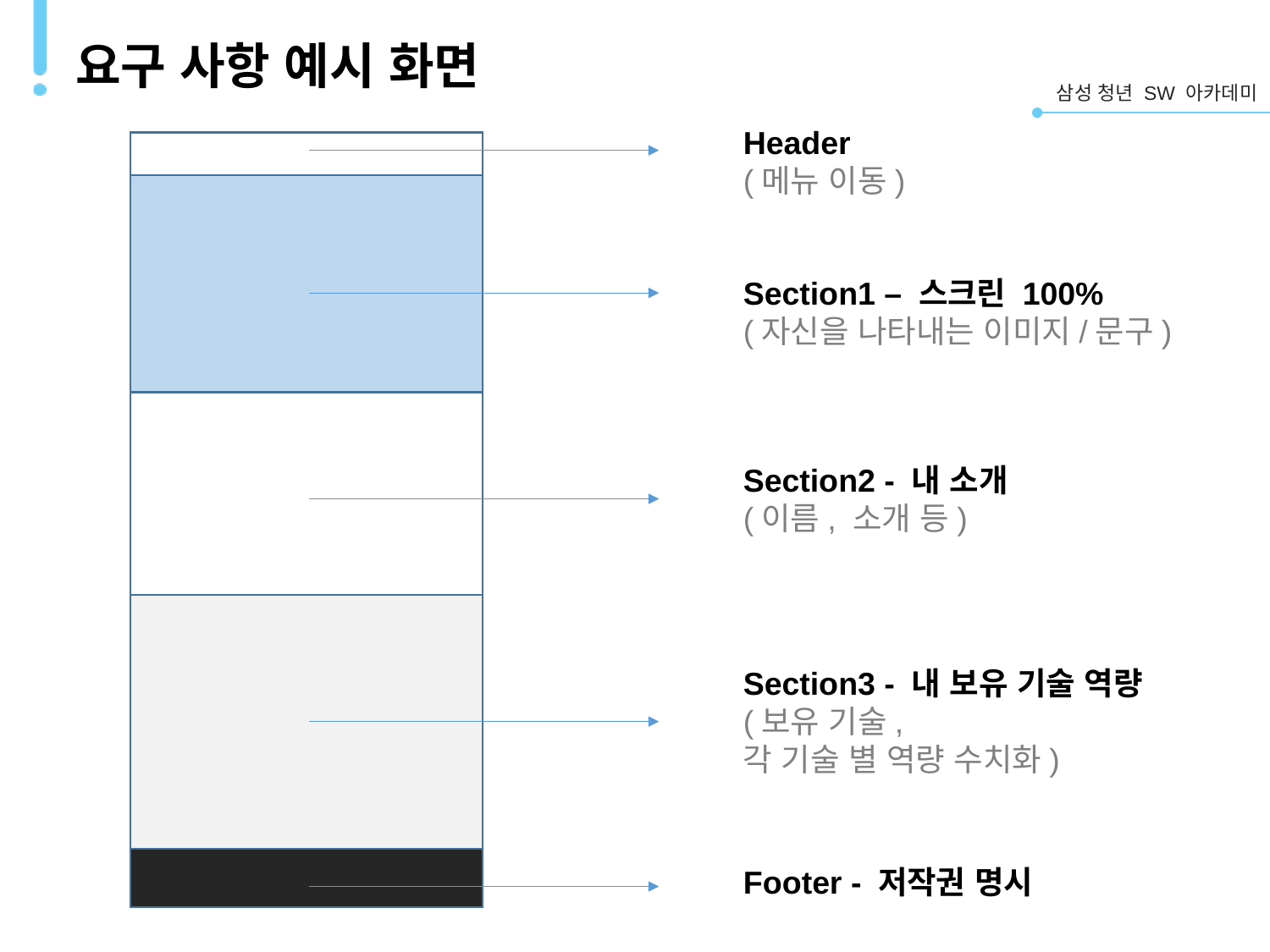

# 요구 사항 예시 화면
Header
(메뉴 이동)

Section1 – 스크린 100%
(자신을 나타내는 이미지/문구)

Section2 - 내 소개
(이름, 소개 등)

Section3 - 내 보유 기술 역량
(보유 기술,
각 기술 별 역량 수치화)

Footer - 저작권 명시